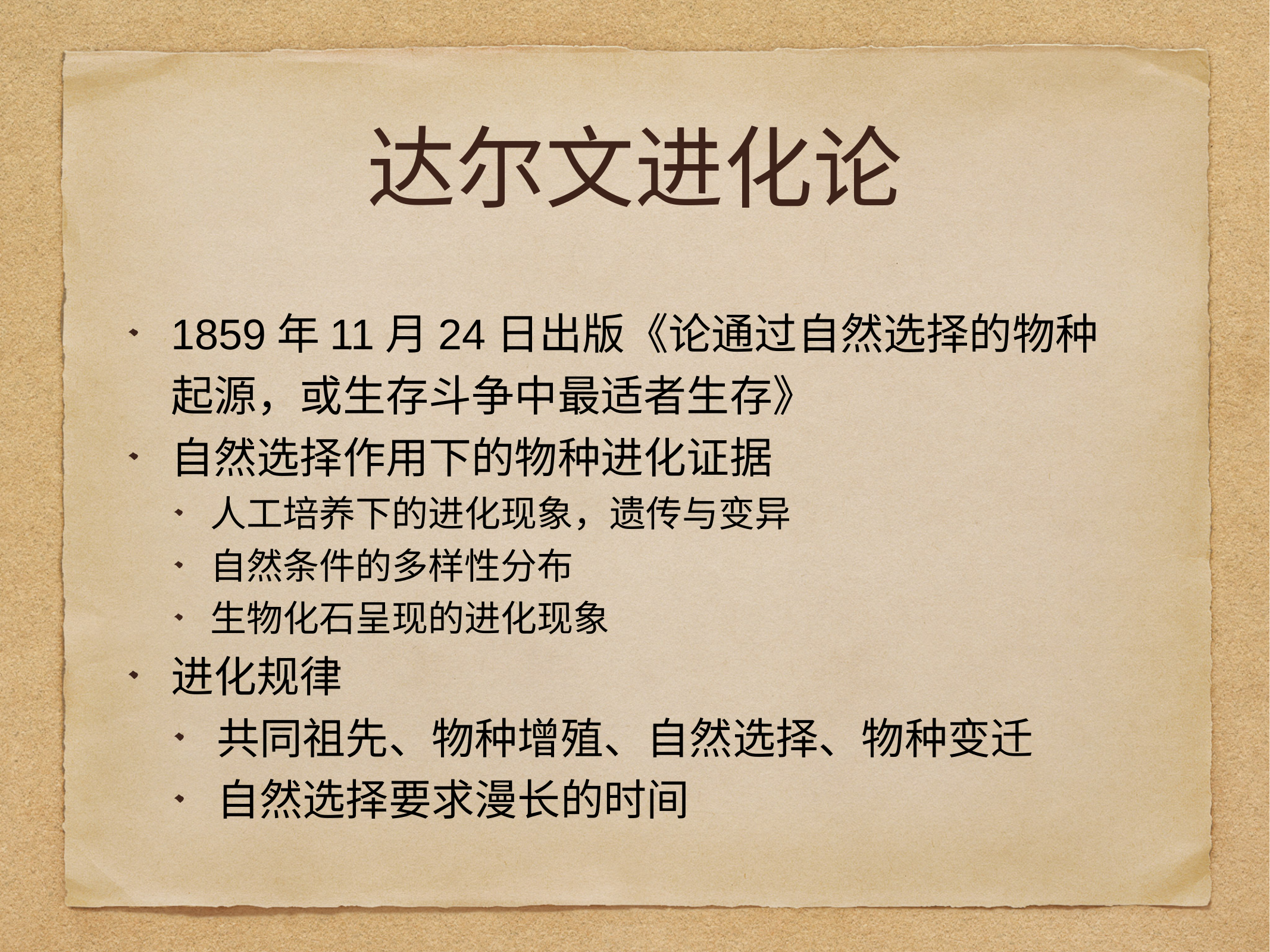

# 达尔文进化论
1859年11月24日出版《论通过自然选择的物种起源，或生存斗争中最适者生存》
自然选择作用下的物种进化证据
人工培养下的进化现象，遗传与变异
自然条件的多样性分布
生物化石呈现的进化现象
进化规律
共同祖先、物种增殖、自然选择、物种变迁
自然选择要求漫长的时间